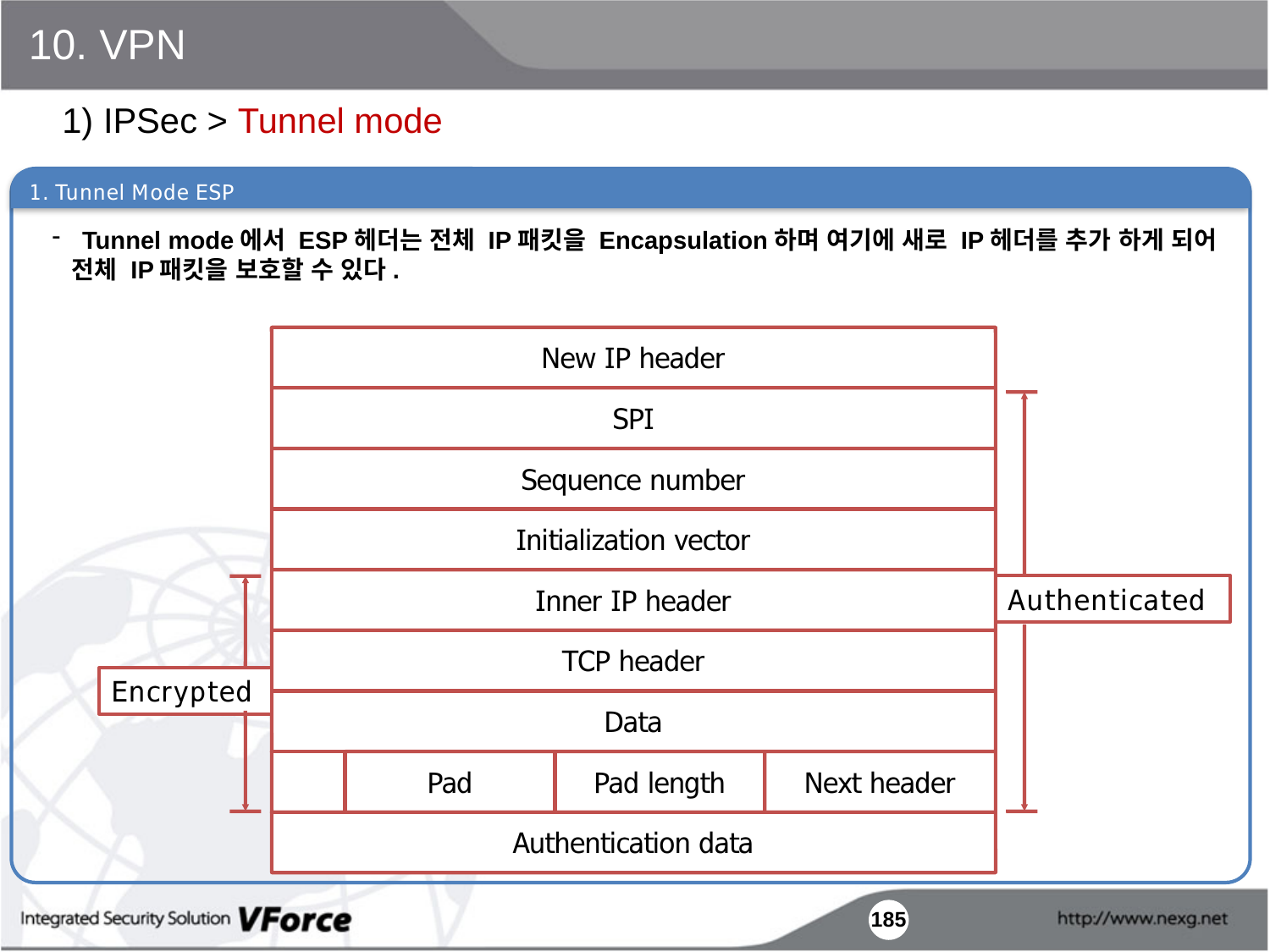

10. VPN
1) IPSec > Tunnel mode
1. Tunnel Mode ESP

Tunnel mode에서 ESP헤더는 전체 IP패킷을 Encapsulation하며 여기에 새로 IP헤더를 추가 하게 되어
  전체 IP패킷을 보호할 수 있다.
New IP header

SPI

Sequence number

Initialization vector

Inner IP header

Authenticated

TCP header

Encrypted
Data

Pad

Pad length

Next header

Authentication data